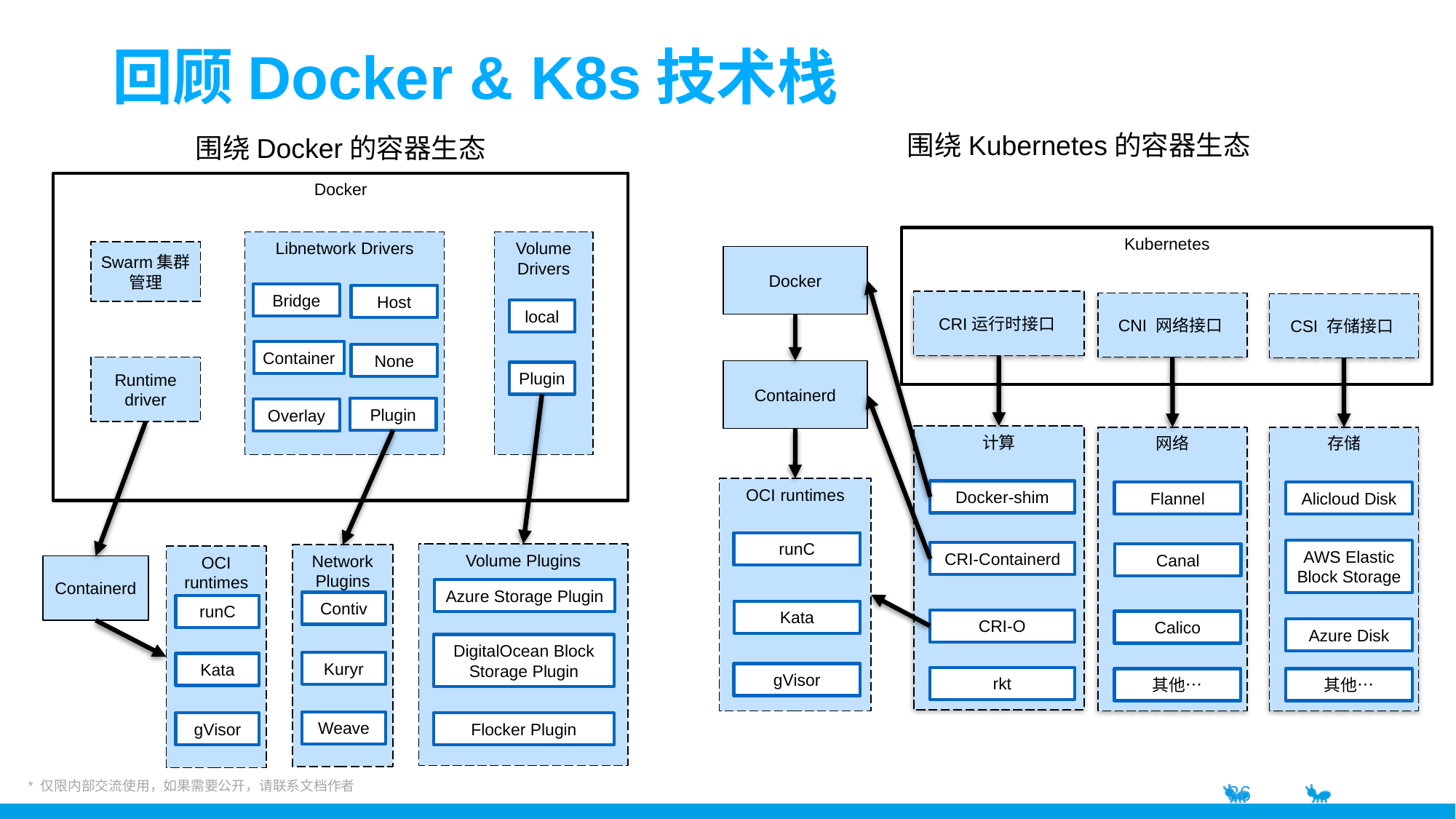

回顾Docker & K8s技术栈
围绕Kubernetes的容器生态
围绕Docker的容器生态
Docker
Libnetwork Drivers
Volume Drivers
Swarm集群管理
Bridge
Host
local
Container
None
Runtime driver
Plugin
Plugin
Overlay
Volume Plugins
Network Plugins
OCI runtimes
Containerd
Azure Storage Plugin
Contiv
runC
DigitalOcean Block Storage Plugin
Kuryr
Kata
Weave
Flocker Plugin
gVisor
Kubernetes
Docker
CRI运行时接口
CNI 网络接口
CSI 存储接口
Containerd
计算
网络
存储
OCI runtimes
Docker-shim
Flannel
Alicloud Disk
runC
AWS Elastic Block Storage
CRI-Containerd
Canal
Kata
CRI-O
Calico
Azure Disk
gVisor
rkt
其他…
其他…
* 仅限内部交流使用，如果需要公开，请联系文档作者